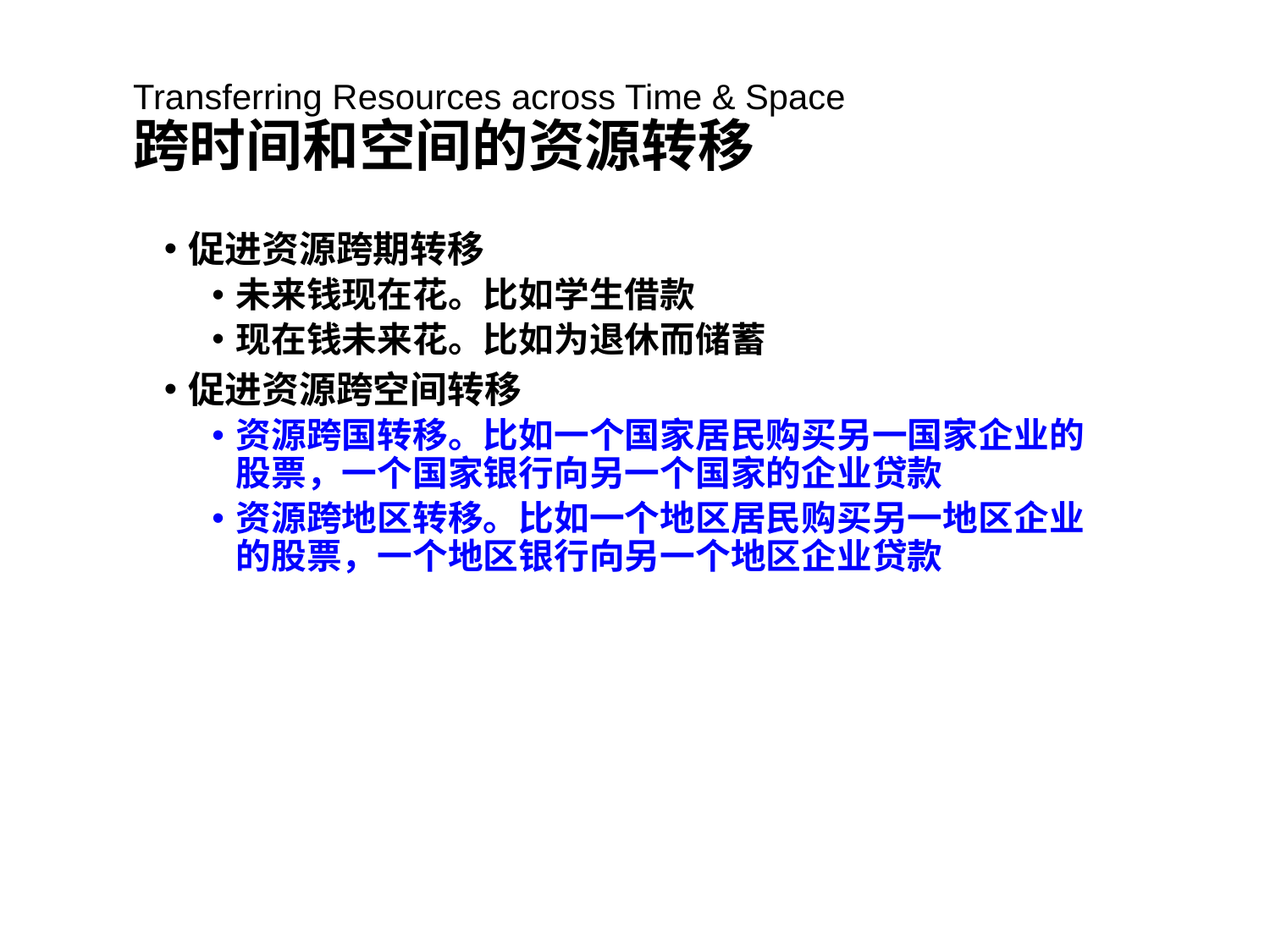

# Transferring Resources across Time & Space 跨时间和空间的资源转移
促进资源跨期转移
未来钱现在花。比如学生借款
现在钱未来花。比如为退休而储蓄
促进资源跨空间转移
资源跨国转移。比如一个国家居民购买另一国家企业的股票，一个国家银行向另一个国家的企业贷款
资源跨地区转移。比如一个地区居民购买另一地区企业的股票，一个地区银行向另一个地区企业贷款